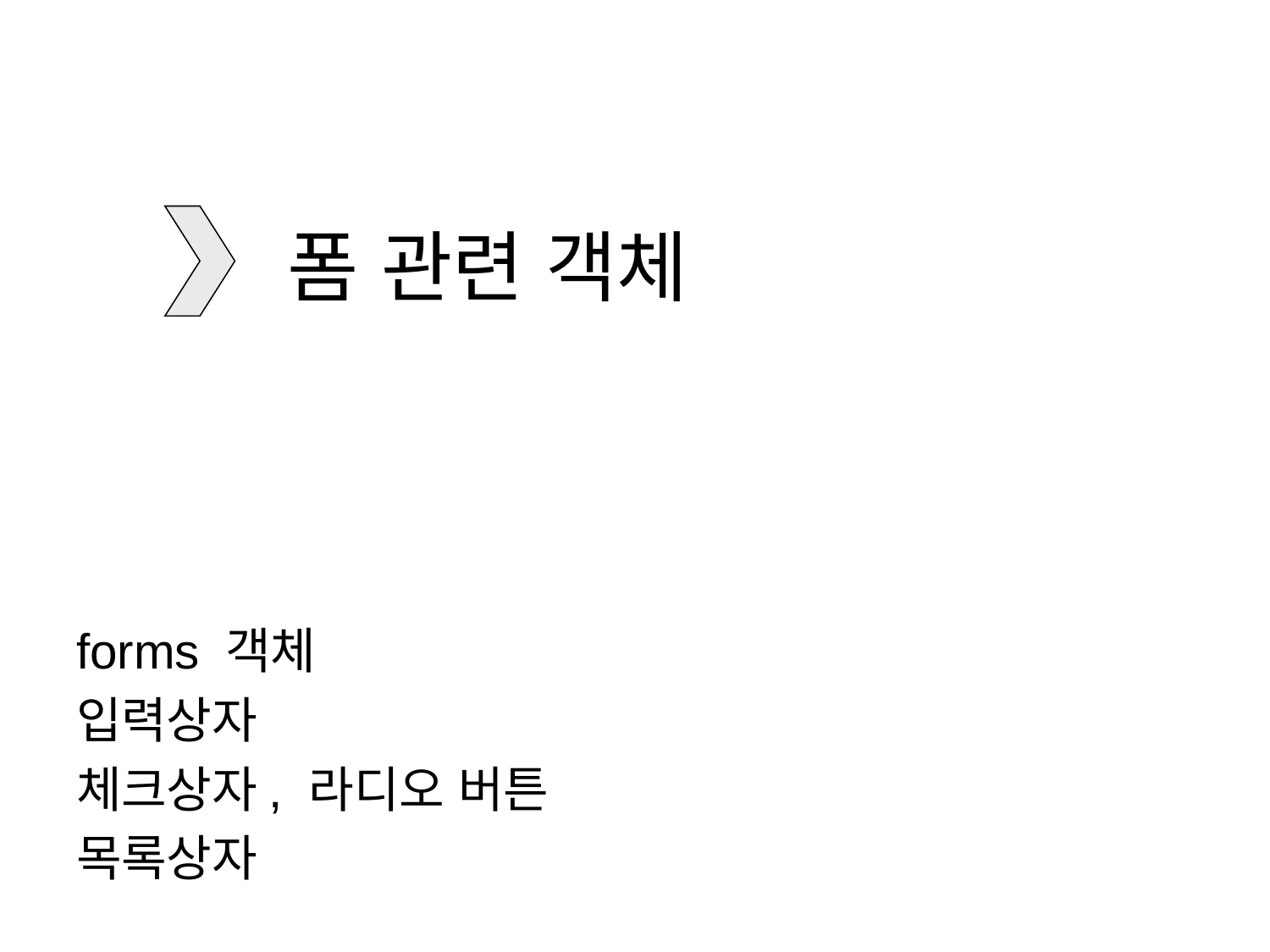

# 폼 관련 객체
forms 객체
입력상자
체크상자, 라디오 버튼
목록상자